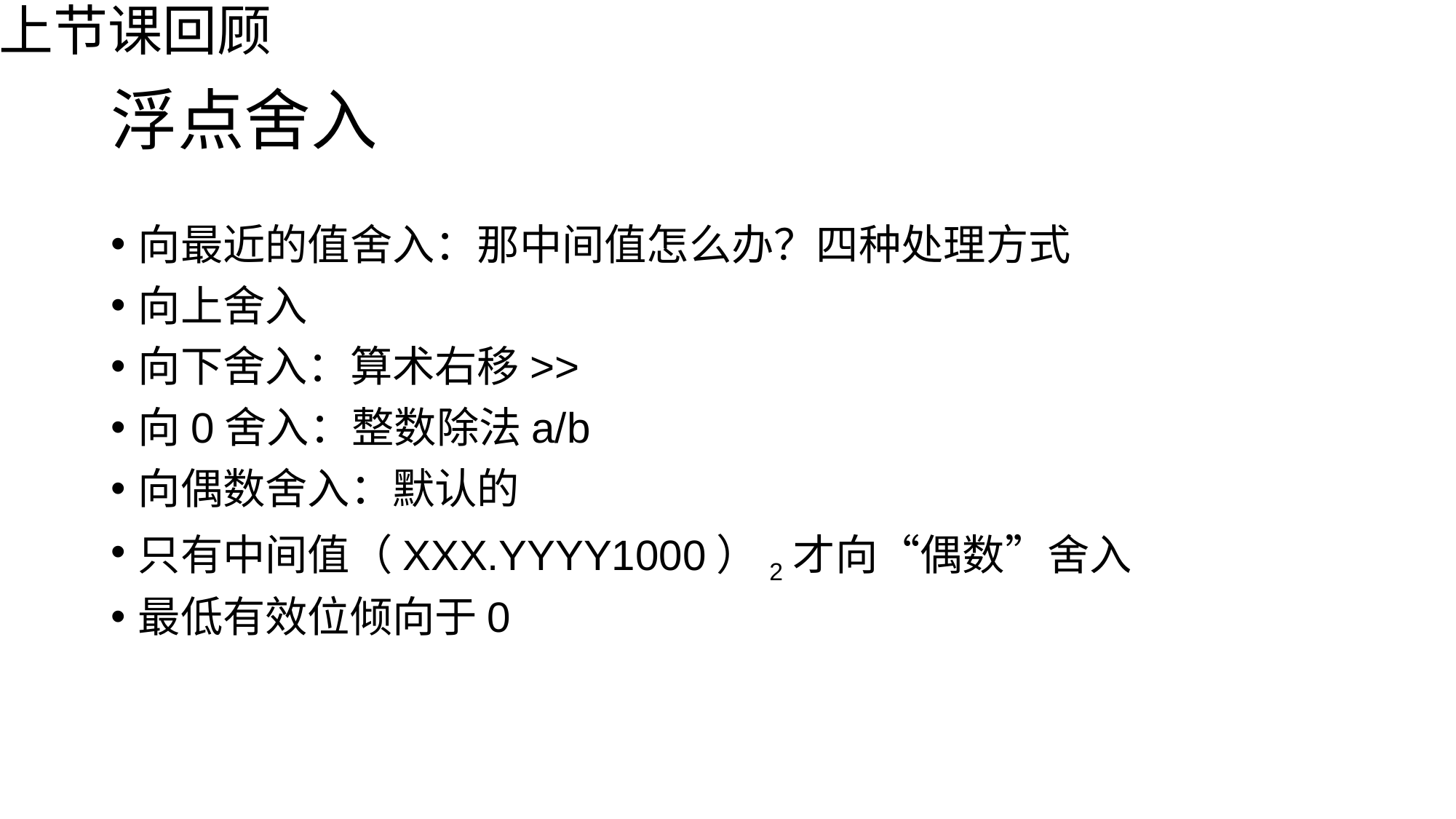

上节课回顾
# 浮点舍入
向最近的值舍入：那中间值怎么办？四种处理方式
向上舍入
向下舍入：算术右移>>
向0舍入：整数除法a/b
向偶数舍入：默认的
只有中间值（XXX.YYYY1000）2才向“偶数”舍入
最低有效位倾向于0